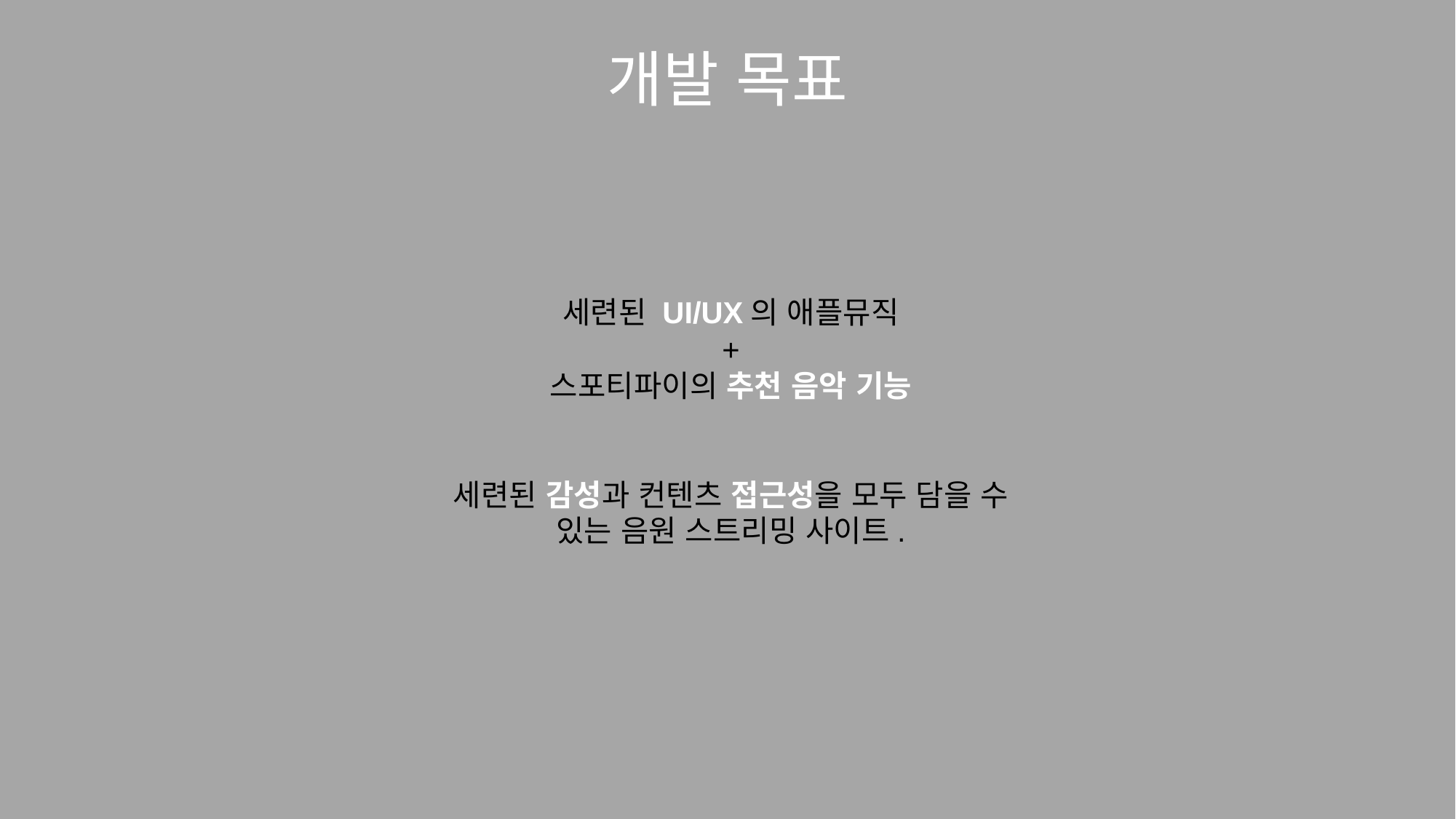

# 개발 목표
세련된 UI/UX의 애플뮤직
+
스포티파이의 추천 음악 기능

세련된 감성과 컨텐츠 접근성을 모두 담을 수 있는 음원 스트리밍 사이트.